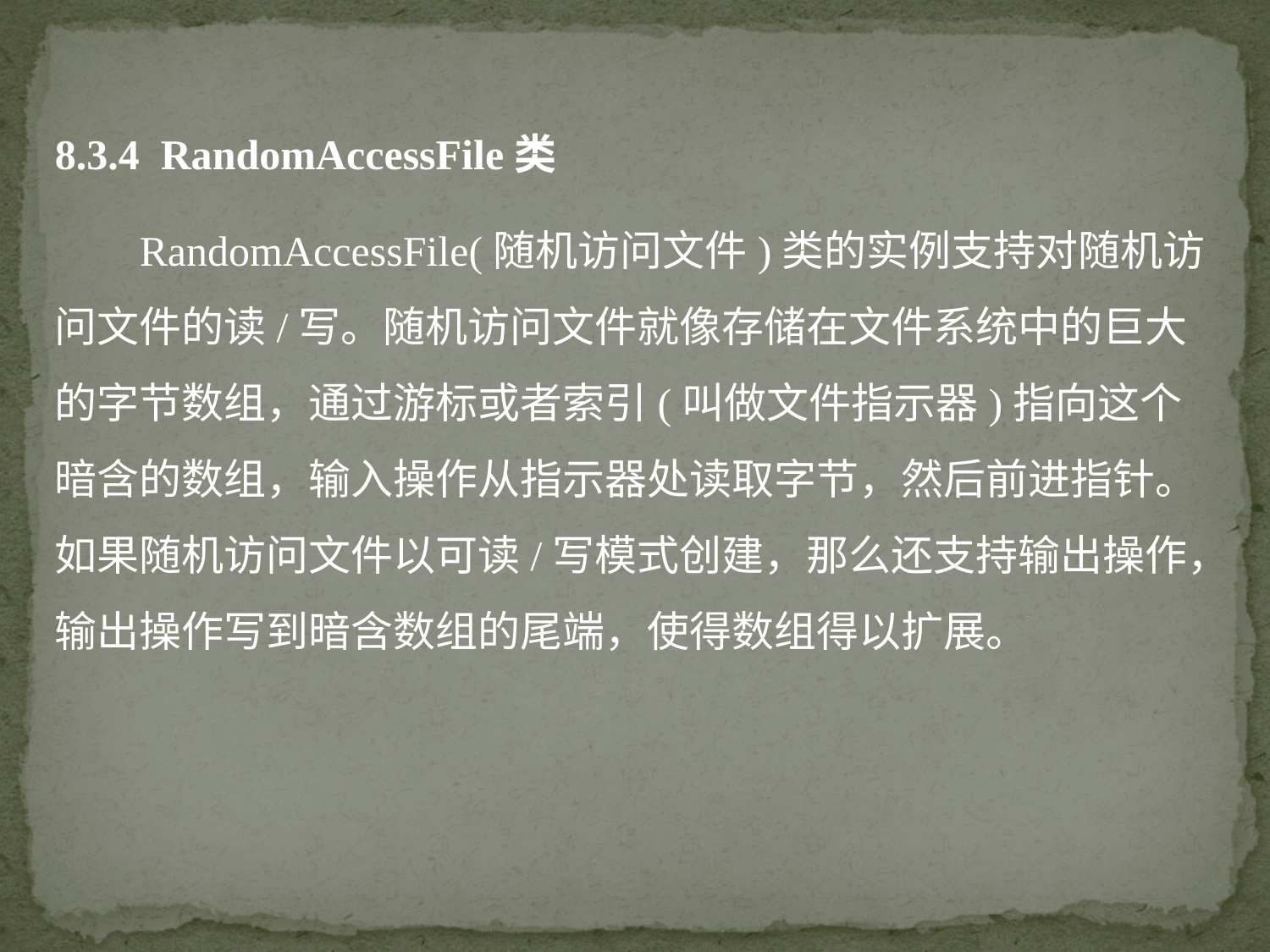

8.3.4  RandomAccessFile类
        RandomAccessFile(随机访问文件)类的实例支持对随机访问文件的读/写。随机访问文件就像存储在文件系统中的巨大的字节数组，通过游标或者索引(叫做文件指示器)指向这个暗含的数组，输入操作从指示器处读取字节，然后前进指针。如果随机访问文件以可读/写模式创建，那么还支持输出操作，输出操作写到暗含数组的尾端，使得数组得以扩展。